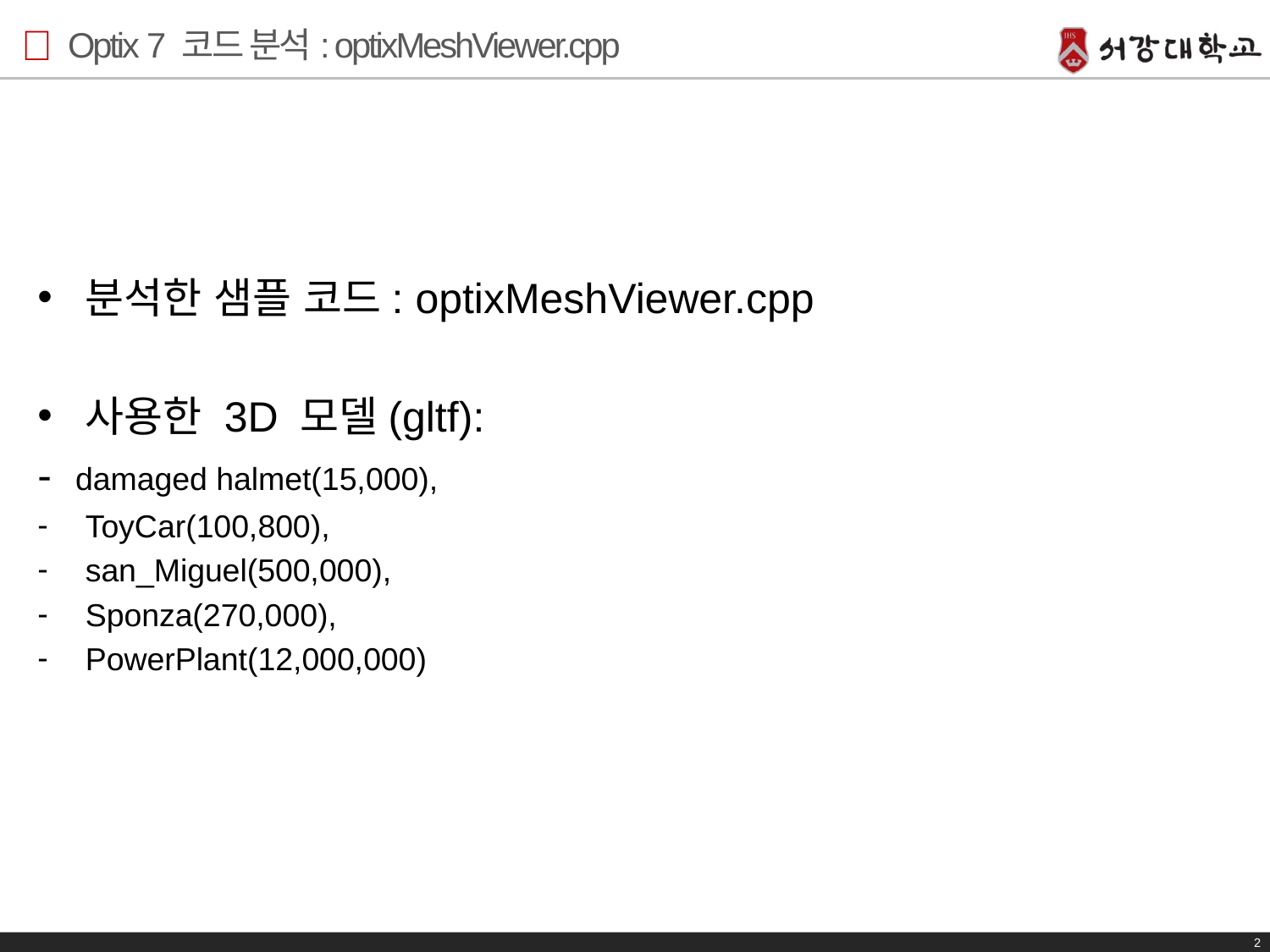

# Optix 7 코드 분석: optixMeshViewer.cpp

분석한 샘플 코드: optixMeshViewer.cpp

사용한 3D 모델(gltf):
-  damaged halmet(15,000),
ToyCar(100,800),
san_Miguel(500,000),
Sponza(270,000),
PowerPlant(12,000,000)
2